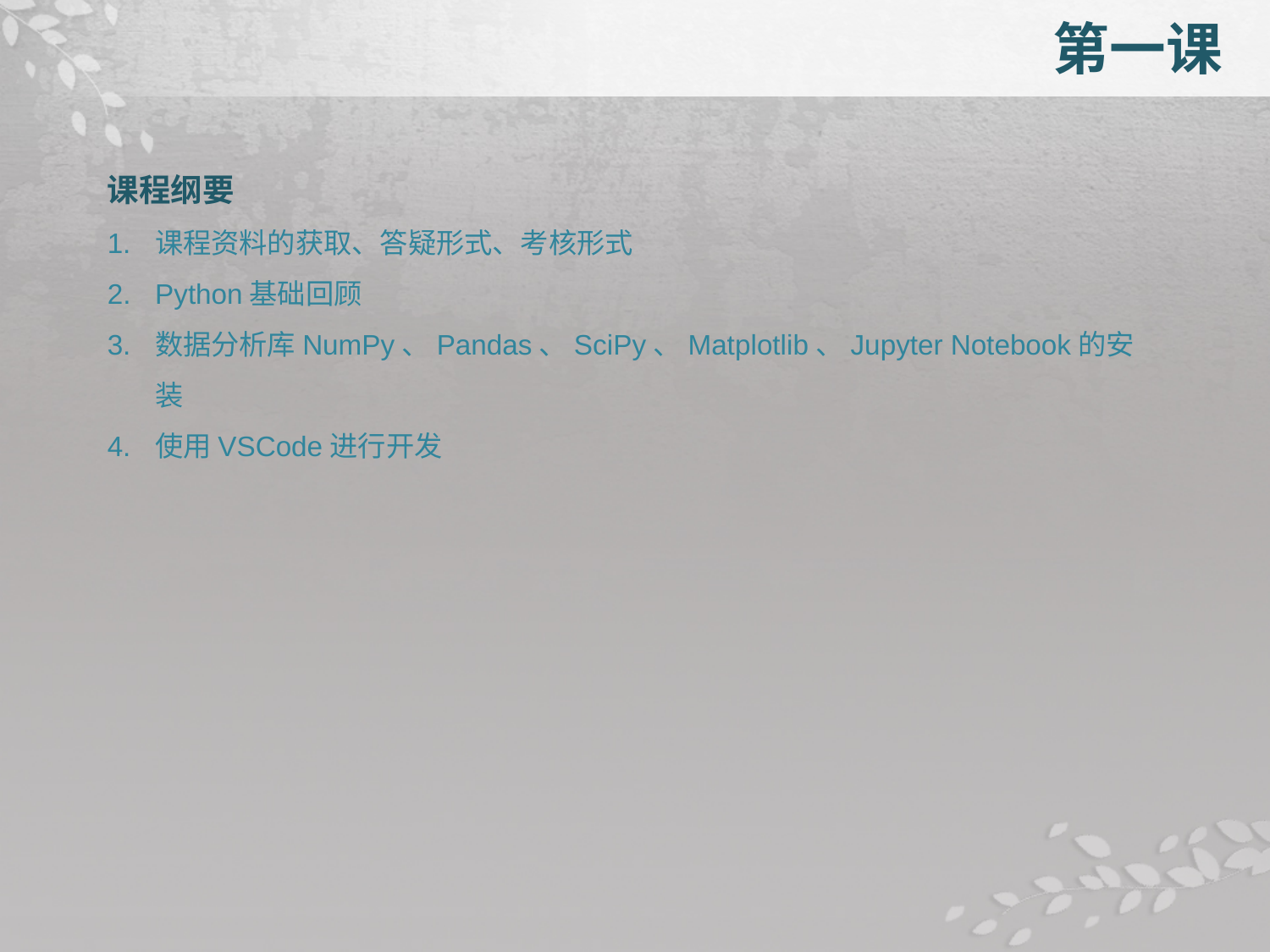

第一课
课程纲要
课程资料的获取、答疑形式、考核形式
Python基础回顾
数据分析库NumPy、Pandas、SciPy、Matplotlib、Jupyter Notebook的安装
使用VSCode进行开发